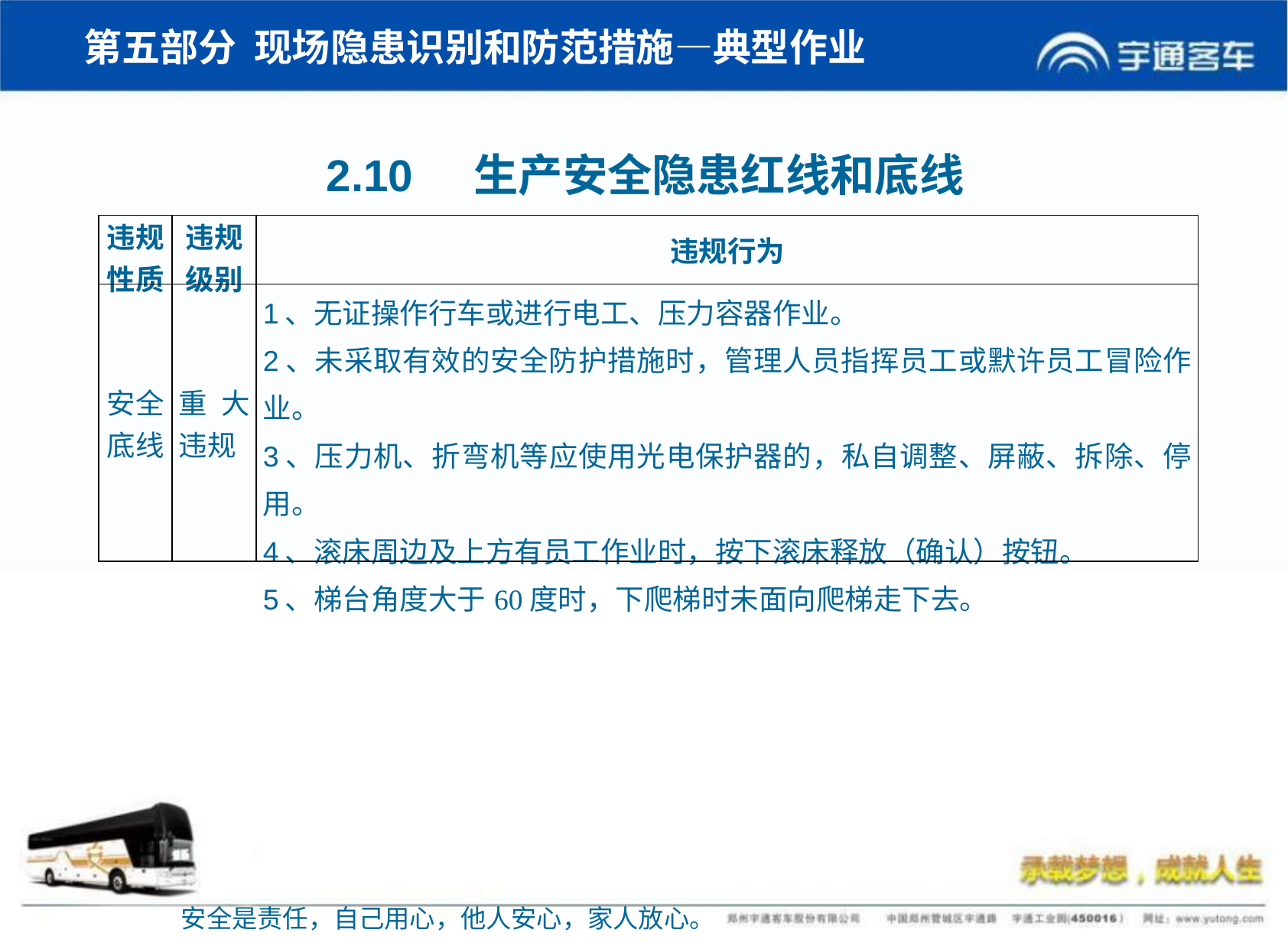

第五部分  现场隐患识别和防范措施—典型作业
2.10    生产安全隐患红线和底线
| 违规性质 | 违规级别 | 违规行为 |
| --- | --- | --- |
| 安全底线 | 重大违规 | 1、无证操作行车或进行电工、压力容器作业。 2、未采取有效的安全防护措施时，管理人员指挥员工或默许员工冒险作业。 3、压力机、折弯机等应使用光电保护器的，私自调整、屏蔽、拆除、停用。 4、滚床周边及上方有员工作业时，按下滚床释放（确认）按钮。 5、梯台角度大于60度时，下爬梯时未面向爬梯走下去。 |